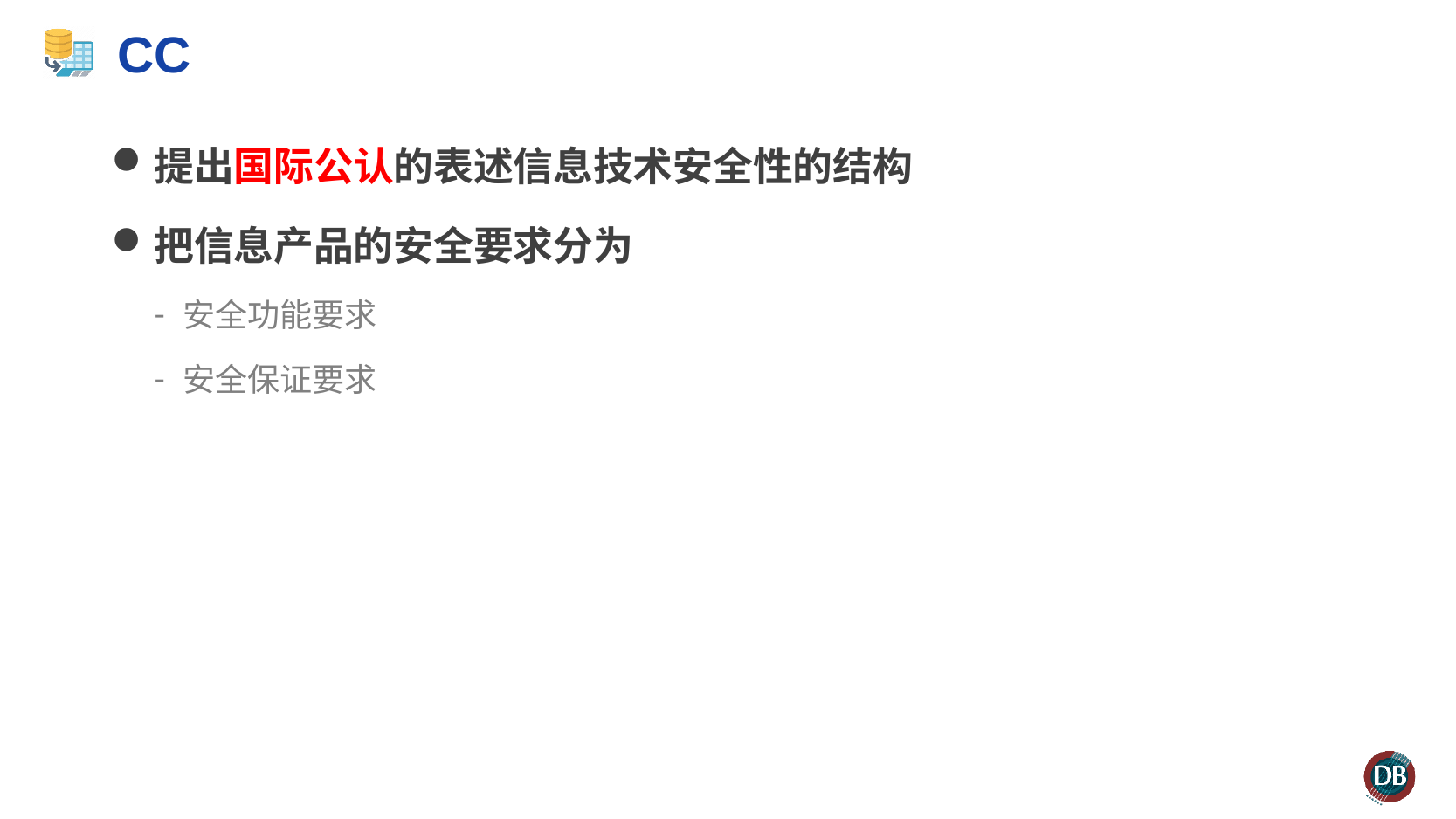

# CC
提出国际公认的表述信息技术安全性的结构
把信息产品的安全要求分为
安全功能要求
安全保证要求